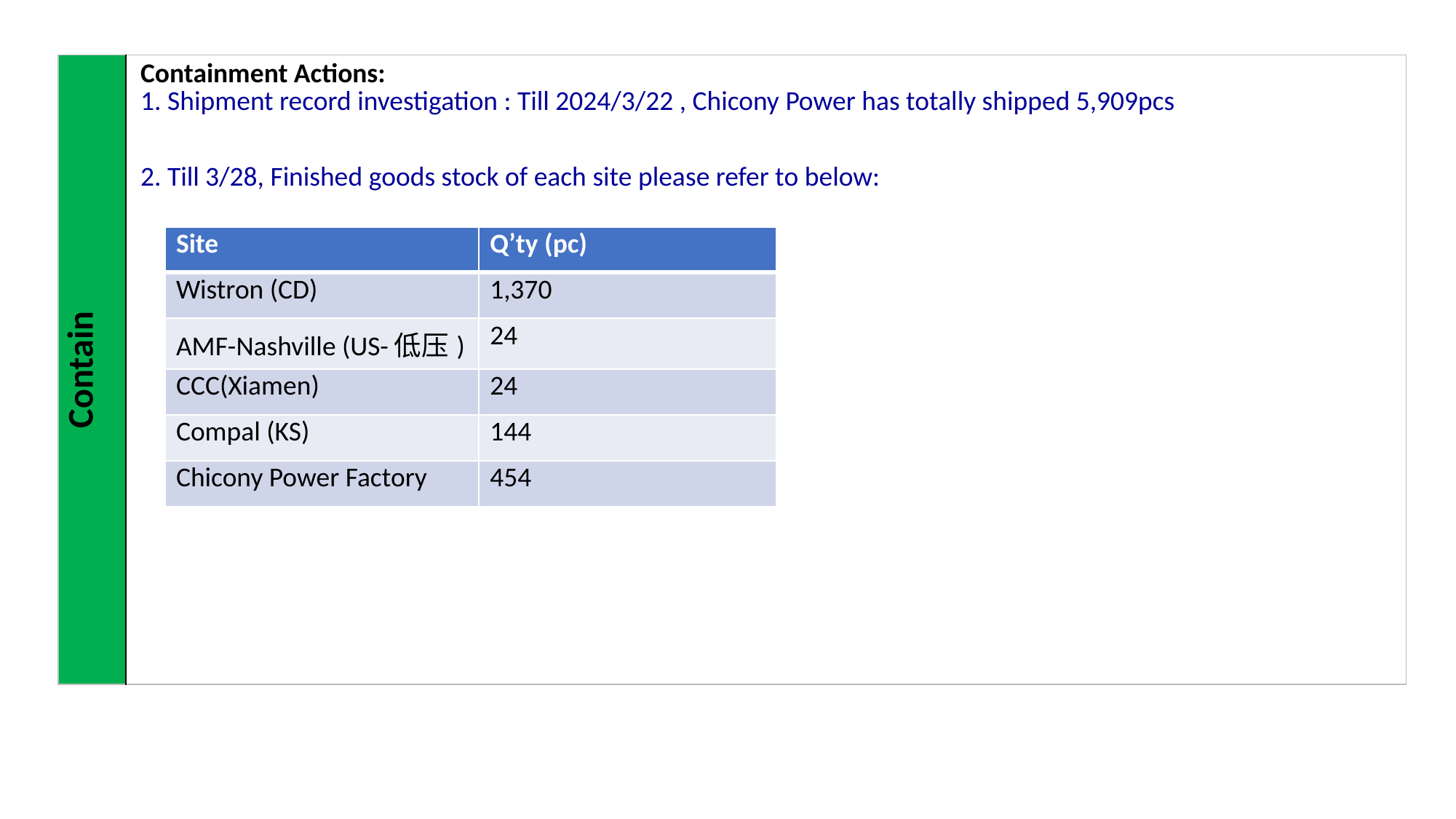

| Contain | Containment Actions: 1. Shipment record investigation : Till 2024/3/22 , Chicony Power has totally shipped 5,909pcs 2. Till 3/28, Finished goods stock of each site please refer to below: Total 2,016 |
| --- | --- |
| Site | Q’ty (pc) |
| --- | --- |
| Wistron (CD) | 1,370 |
| AMF-Nashville (US-低压) | 24 |
| CCC(Xiamen) | 24 |
| Compal (KS) | 144 |
| Chicony Power Factory | 454 |